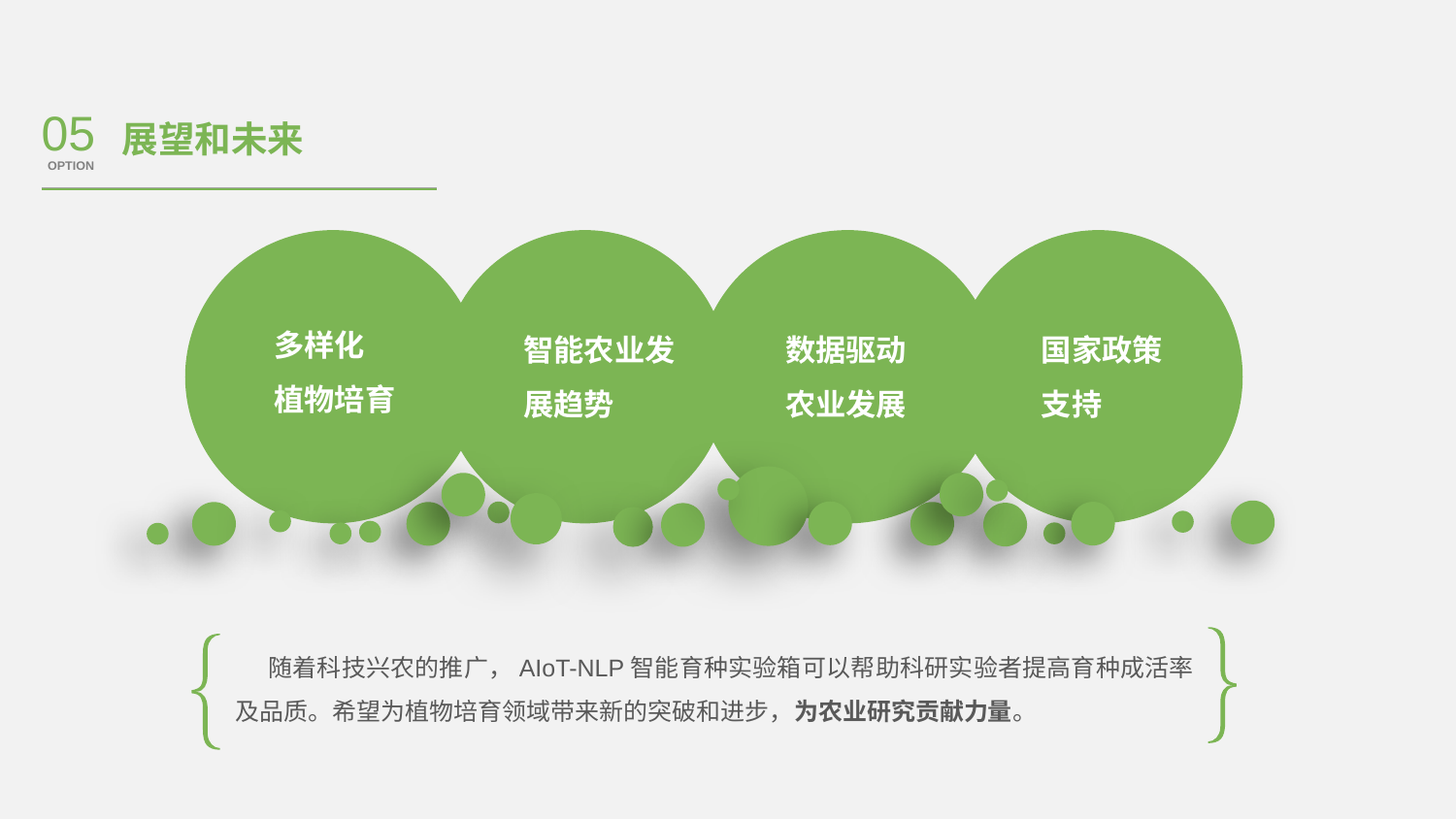

05
OPTION
展望和未来

多样化
植物培育
智能农业发展趋势
数据驱动农业发展
国家政策支持

     随着科技兴农的推广，AIoT-NLP智能育种实验箱可以帮助科研实验者提高育种成活率及品质。希望为植物培育领域带来新的突破和进步，为农业研究贡献力量。